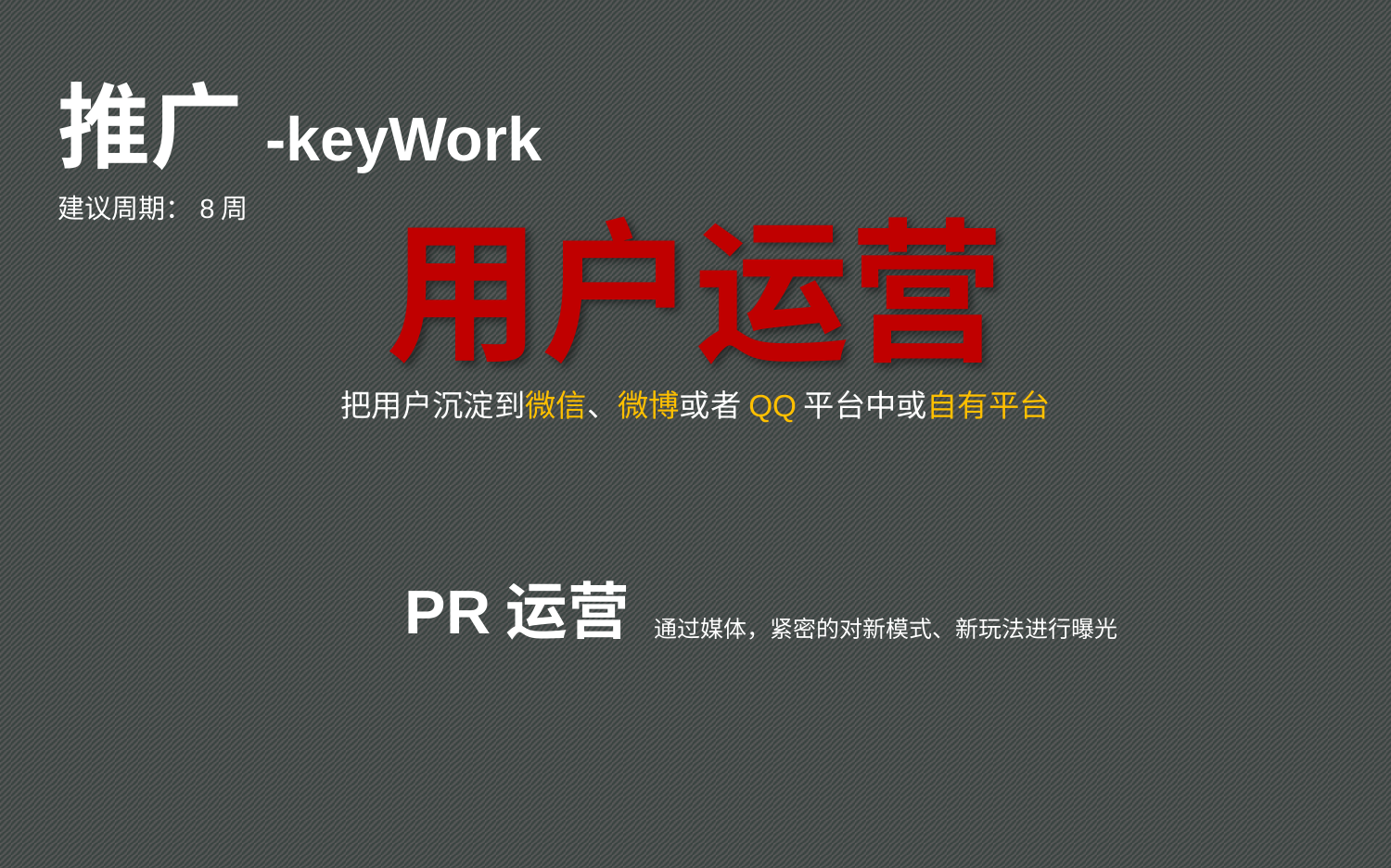

推广-keyWork
建议周期：8周
用户运营
把用户沉淀到微信、微博或者QQ平台中或自有平台
PR运营
通过媒体，紧密的对新模式、新玩法进行曝光